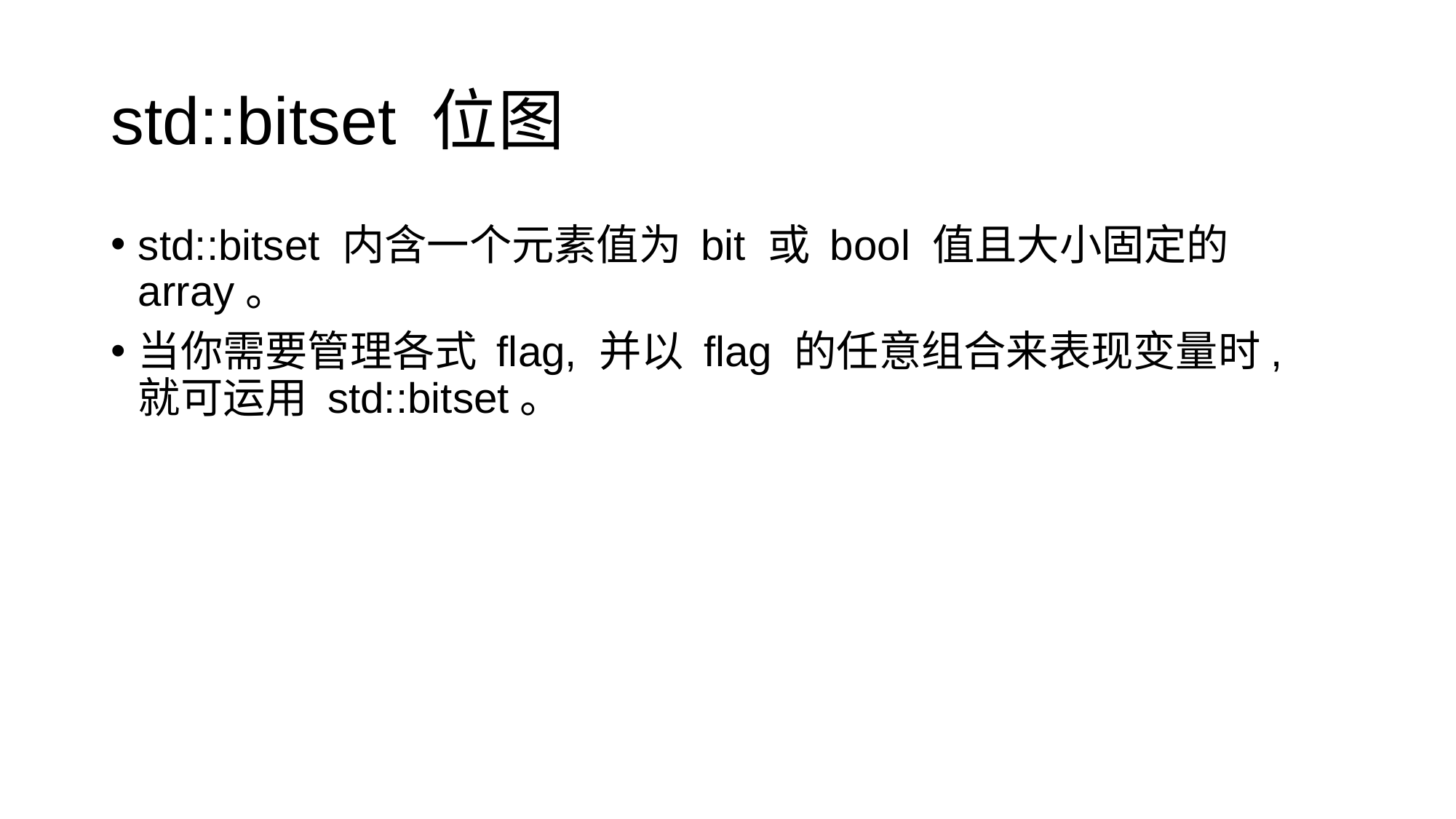

# std::bitset 位图
std::bitset 内含一个元素值为 bit 或 bool 值且大小固定的 array。
当你需要管理各式 flag, 并以 flag 的任意组合来表现变量时, 就可运用 std::bitset。